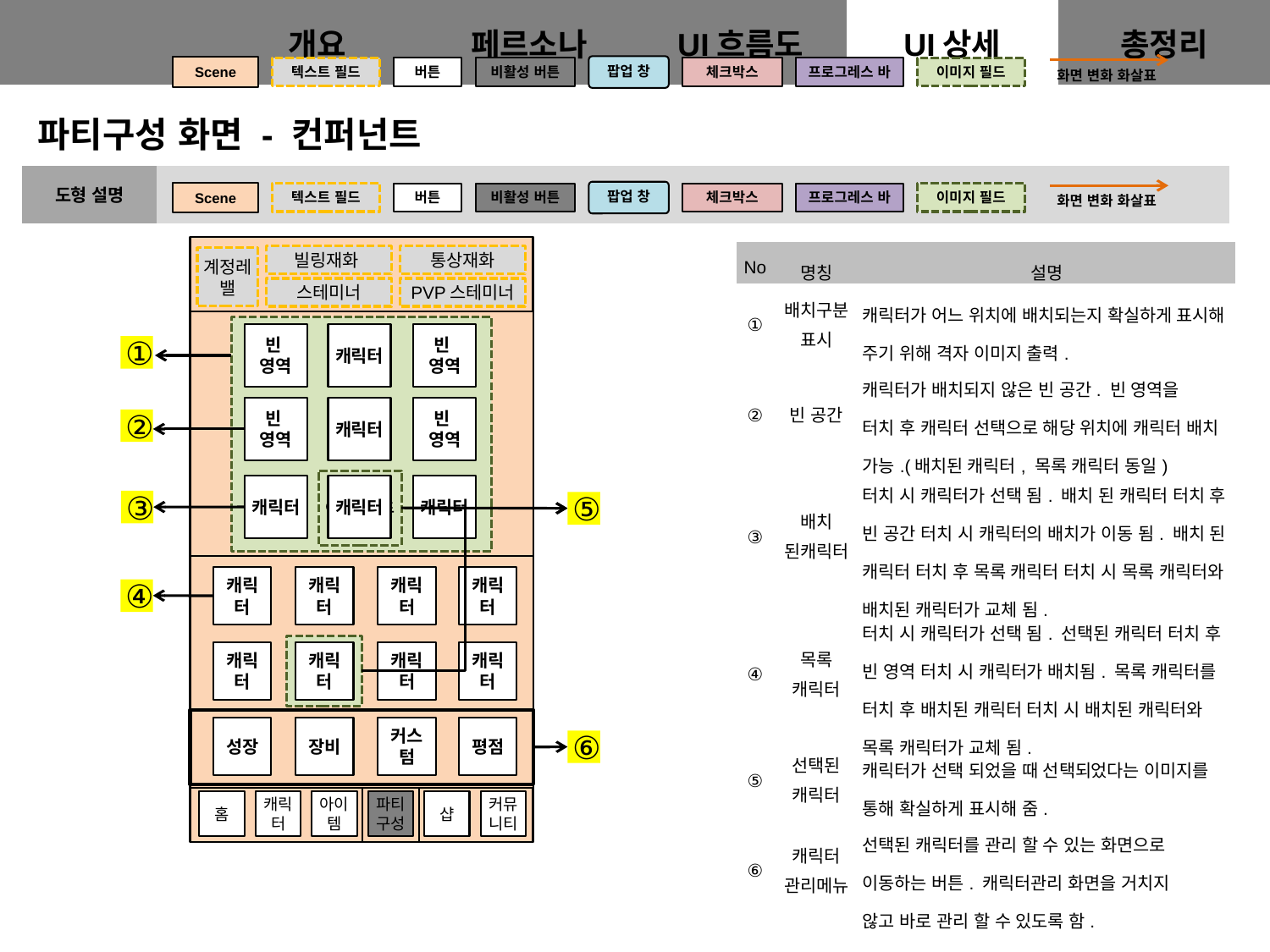

팝업 창
Scene
비활성 버튼
텍스트 필드
버튼
체크박스
프로그레스 바
이미지 필드
화면 변화 화살표
파티구성 화면 - 컨퍼넌트
Scene

| No | 명칭 | 설명 |
| --- | --- | --- |
| ① | 배치구분 표시 | 캐릭터가 어느 위치에 배치되는지 확실하게 표시해 주기 위해 격자 이미지 출력. |
| ② | 빈 공간 | 캐릭터가 배치되지 않은 빈 공간. 빈 영역을 터치 후 캐릭터 선택으로 해당 위치에 캐릭터 배치 가능.(배치된 캐릭터, 목록 캐릭터 동일) |
| ③ | 배치 된캐릭터 | 터치 시 캐릭터가 선택 됨. 배치 된 캐릭터 터치 후 빈 공간 터치 시 캐릭터의 배치가 이동 됨. 배치 된 캐릭터 터치 후 목록 캐릭터 터치 시 목록 캐릭터와 배치된 캐릭터가 교체 됨. |
| ④ | 목록 캐릭터 | 터치 시 캐릭터가 선택 됨. 선택된 캐릭터 터치 후 빈 영역 터치 시 캐릭터가 배치됨. 목록 캐릭터를 터치 후 배치된 캐릭터 터치 시 배치된 캐릭터와 목록 캐릭터가 교체 됨. |
| ⑤ | 선택된 캐릭터 | 캐릭터가 선택 되었을 때 선택되었다는 이미지를 통해 확실하게 표시해 줌. |
| ⑥ | 캐릭터 관리메뉴 | 선택된 캐릭터를 관리 할 수 있는 화면으로 이동하는 버튼. 캐릭터관리 화면을 거치지 않고 바로 관리 할 수 있도록 함. |
빌링재화
통상재화
계정레밸
스테미너
PVP스테미너
빈 영역
빈
영역
캐릭터
빈
영역
①
빈
영역
캐릭터
빈
영역
②
이미지 필드
캐릭터
캐릭터
캐릭터
③
⑤

캐릭터
캐릭터
캐릭터
캐릭터
④
이미지 필드
캐릭터
캐릭터
캐릭터
캐릭터

성장
장비
커스텀
평점
⑥

홈
캐릭터
아이템
파티구성
샵
커뮤니티